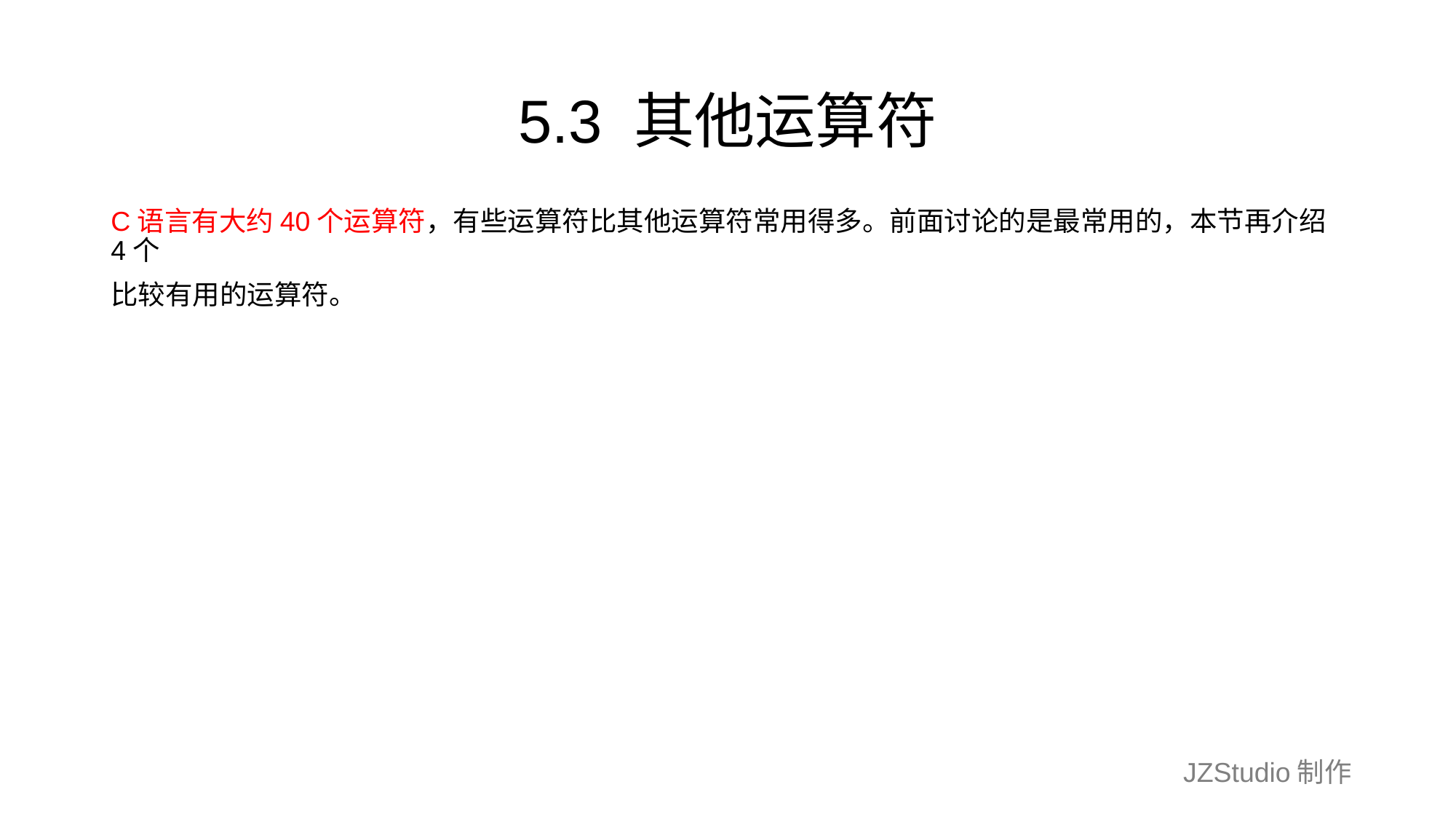

# 5.3 其他运算符
C语言有大约40个运算符，有些运算符比其他运算符常用得多。前面讨论的是最常用的，本节再介绍4个
比较有用的运算符。